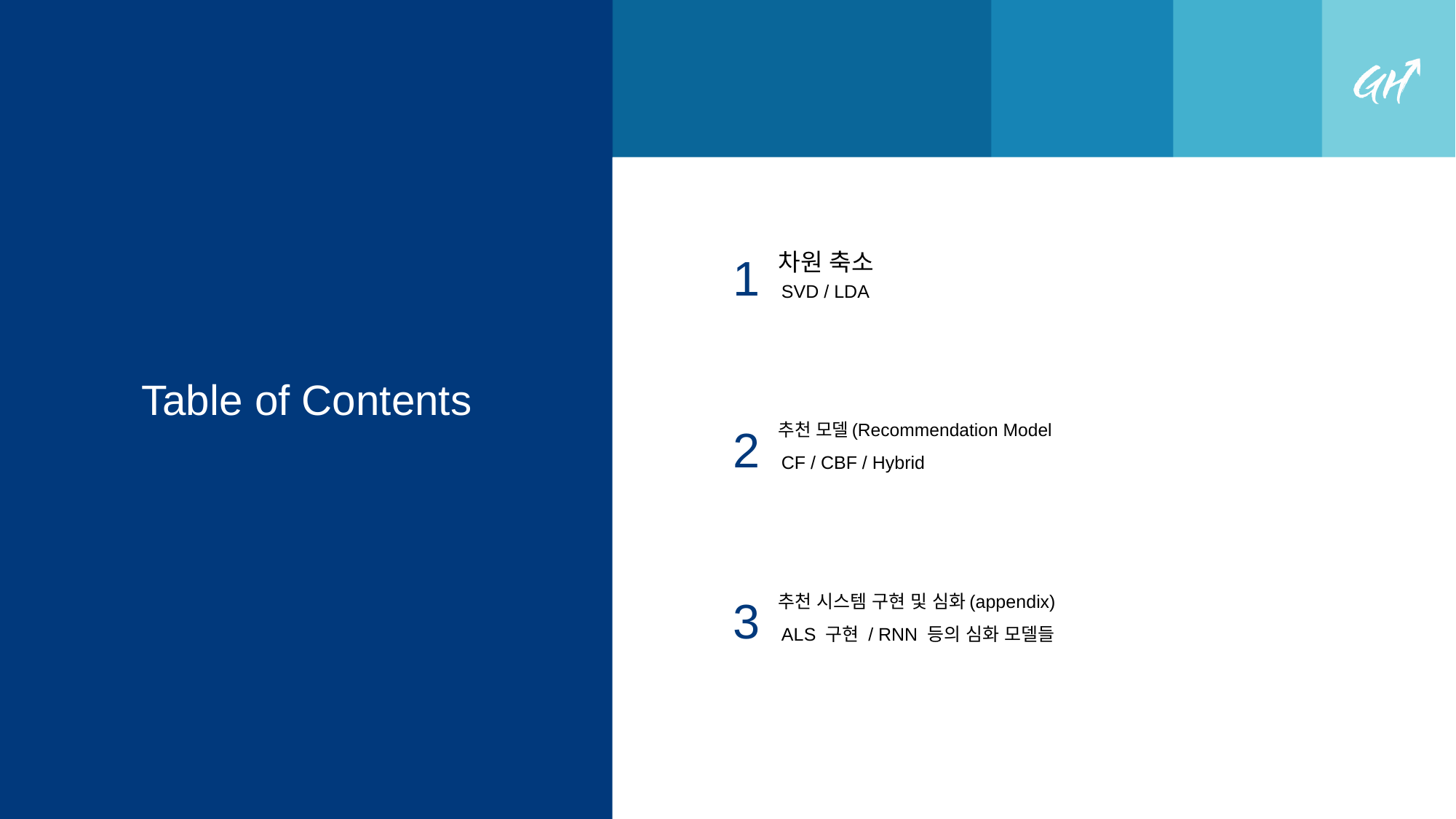

차원 축소
1
SVD / LDA

# Table of Contents
추천 모델(Recommendation Model

2
CF / CBF / Hybrid

추천 시스템 구현 및 심화(appendix)
3
ALS 구현 / RNN 등의 심화 모델들